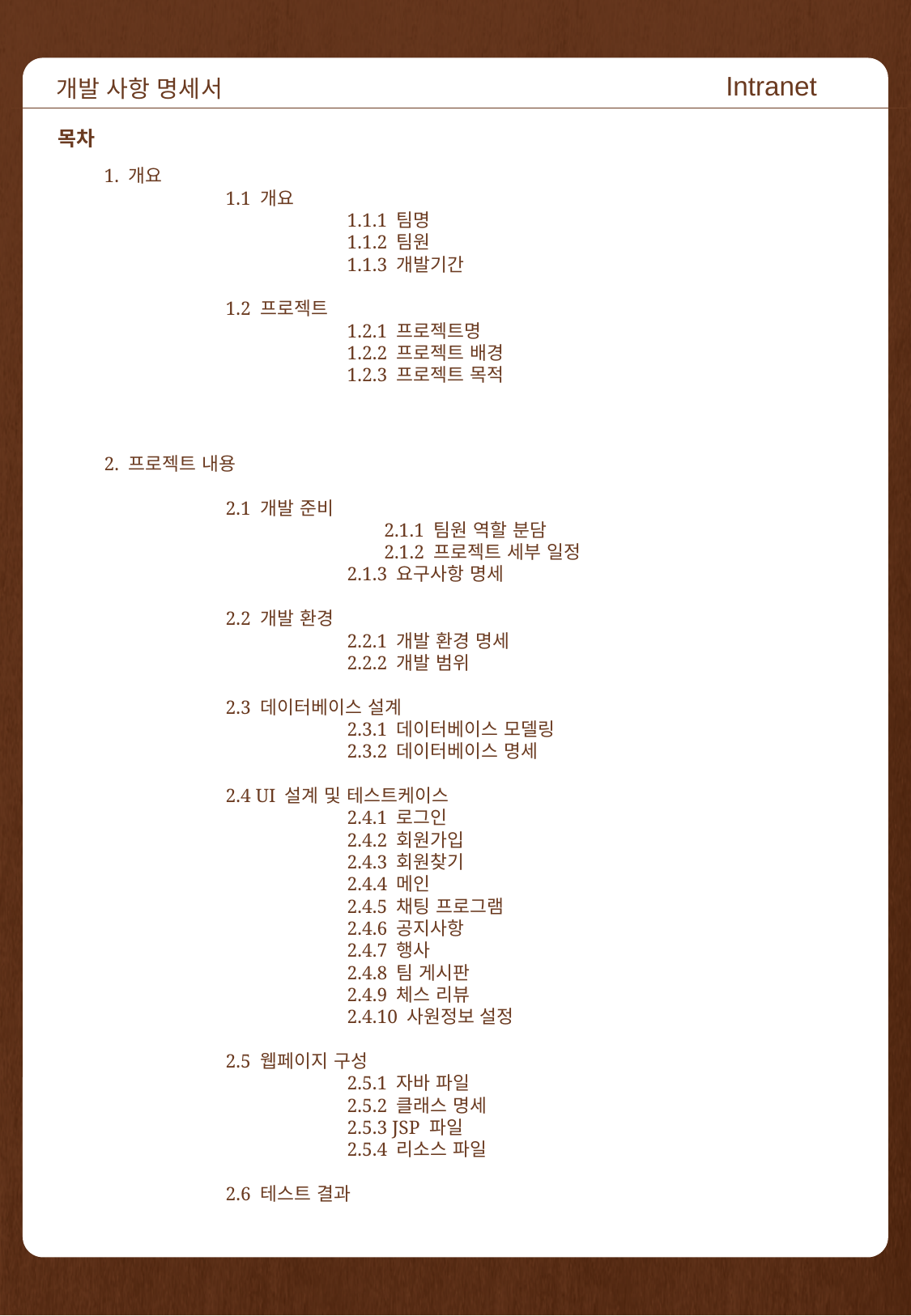

# 개발 사항 명세서
Intranet
목차
1. 개요
	1.1 개요
		1.1.1 팀명
		1.1.2 팀원
		1.1.3 개발기간

	1.2 프로젝트
		1.2.1 프로젝트명
		1.2.2 프로젝트 배경
		1.2.3 프로젝트 목적

2. 프로젝트 내용

	2.1 개발 준비
		2.1.1 팀원 역할 분담
		2.1.2 프로젝트 세부 일정
		2.1.3 요구사항 명세

	2.2 개발 환경
		2.2.1 개발 환경 명세
		2.2.2 개발 범위

	2.3 데이터베이스 설계
		2.3.1 데이터베이스 모델링
		2.3.2 데이터베이스 명세

	2.4 UI 설계 및 테스트케이스
		2.4.1 로그인
		2.4.2 회원가입
		2.4.3 회원찾기
		2.4.4 메인
		2.4.5 채팅 프로그램
		2.4.6 공지사항
		2.4.7 행사
		2.4.8 팀 게시판
		2.4.9 체스 리뷰
		2.4.10 사원정보 설정

	2.5 웹페이지 구성
		2.5.1 자바 파일
		2.5.2 클래스 명세
		2.5.3 JSP 파일
		2.5.4 리소스 파일

	2.6 테스트 결과